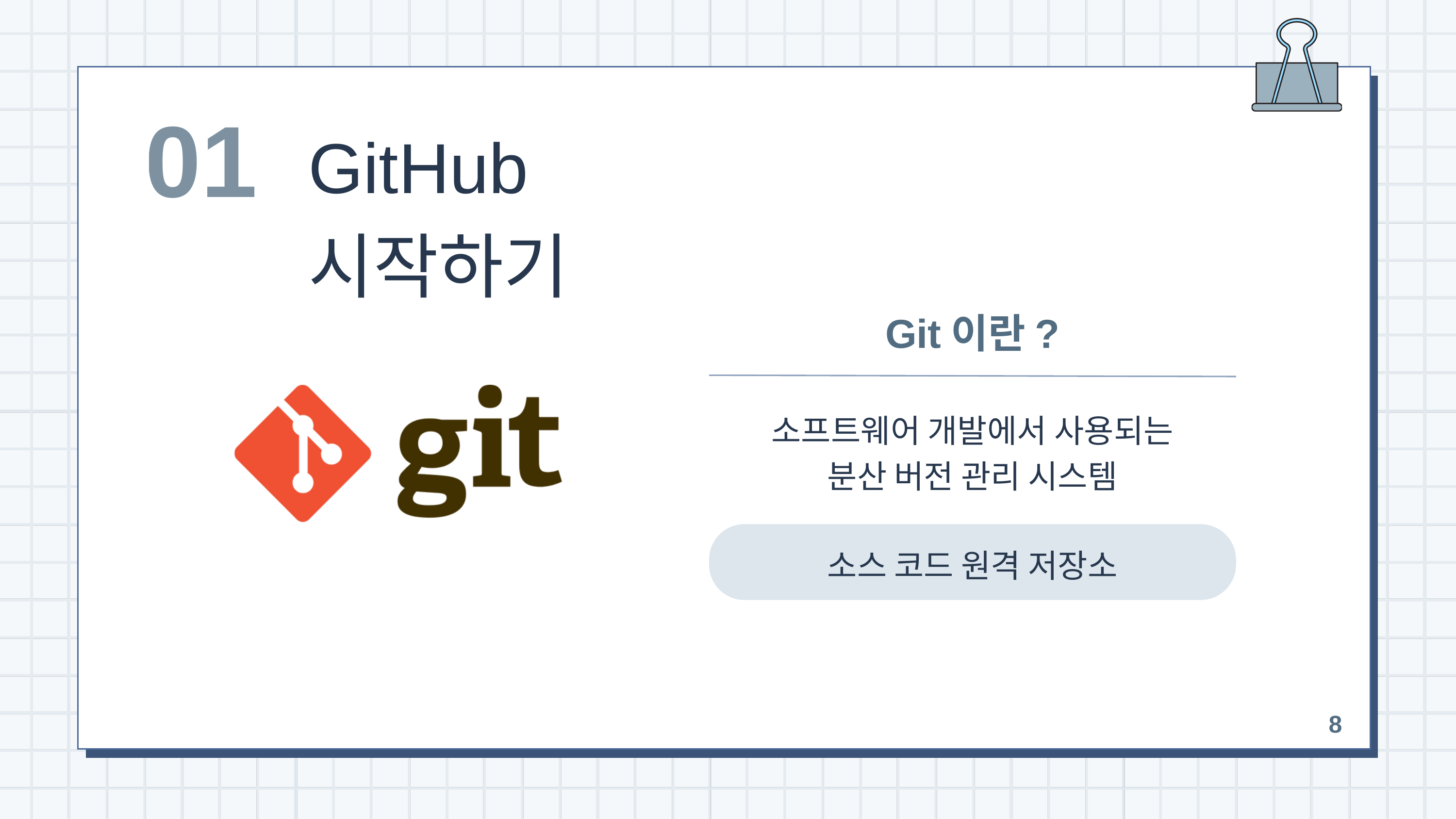

01
GitHub 시작하기
Git이란?

소프트웨어 개발에서 사용되는
분산 버전 관리 시스템

소스 코드 원격 저장소
8